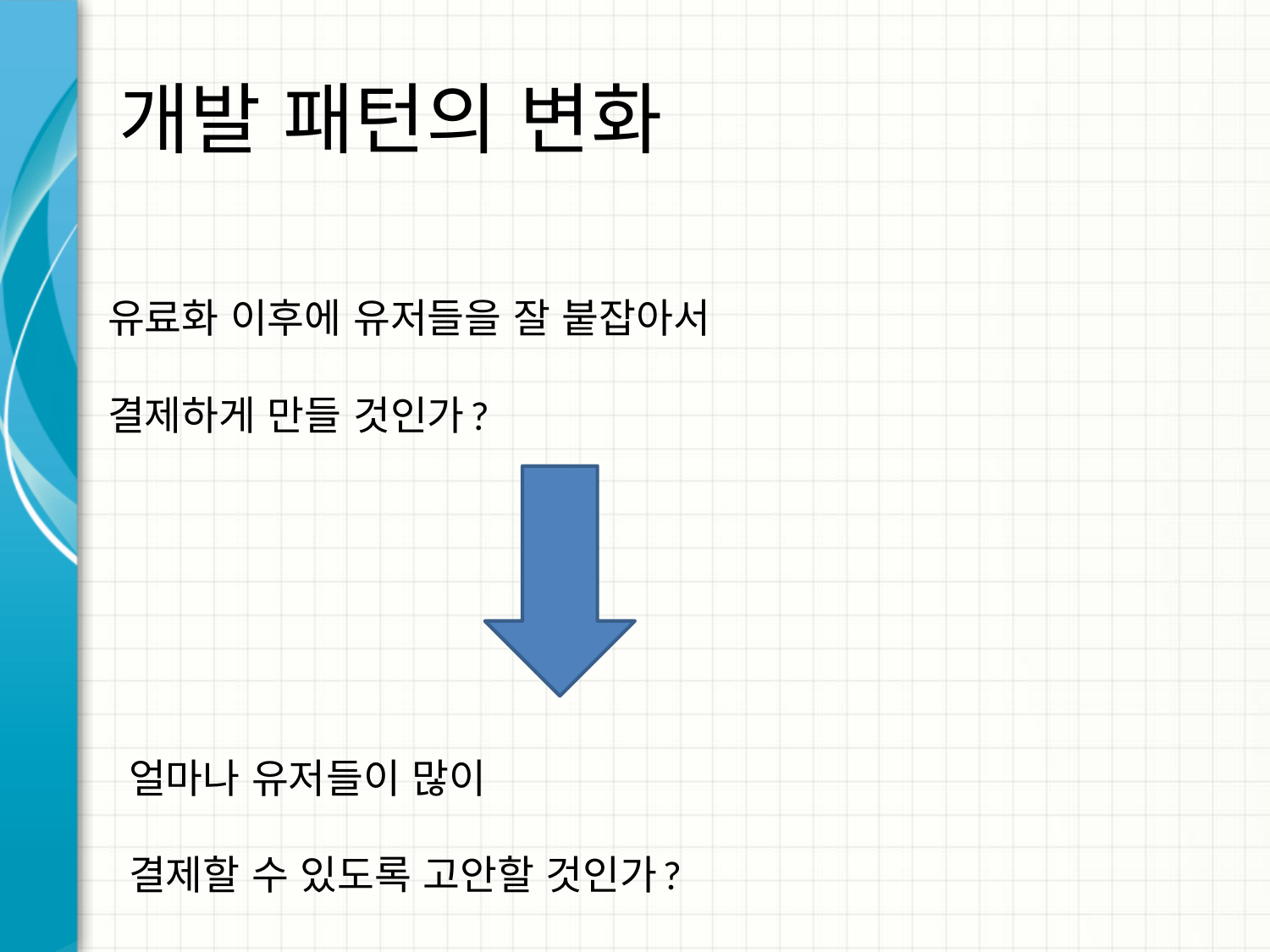

# 개발 패턴의 변화
유료화 이후에 유저들을 잘 붙잡아서

결제하게 만들 것인가?

얼마나 유저들이 많이

결제할 수 있도록 고안할 것인가?